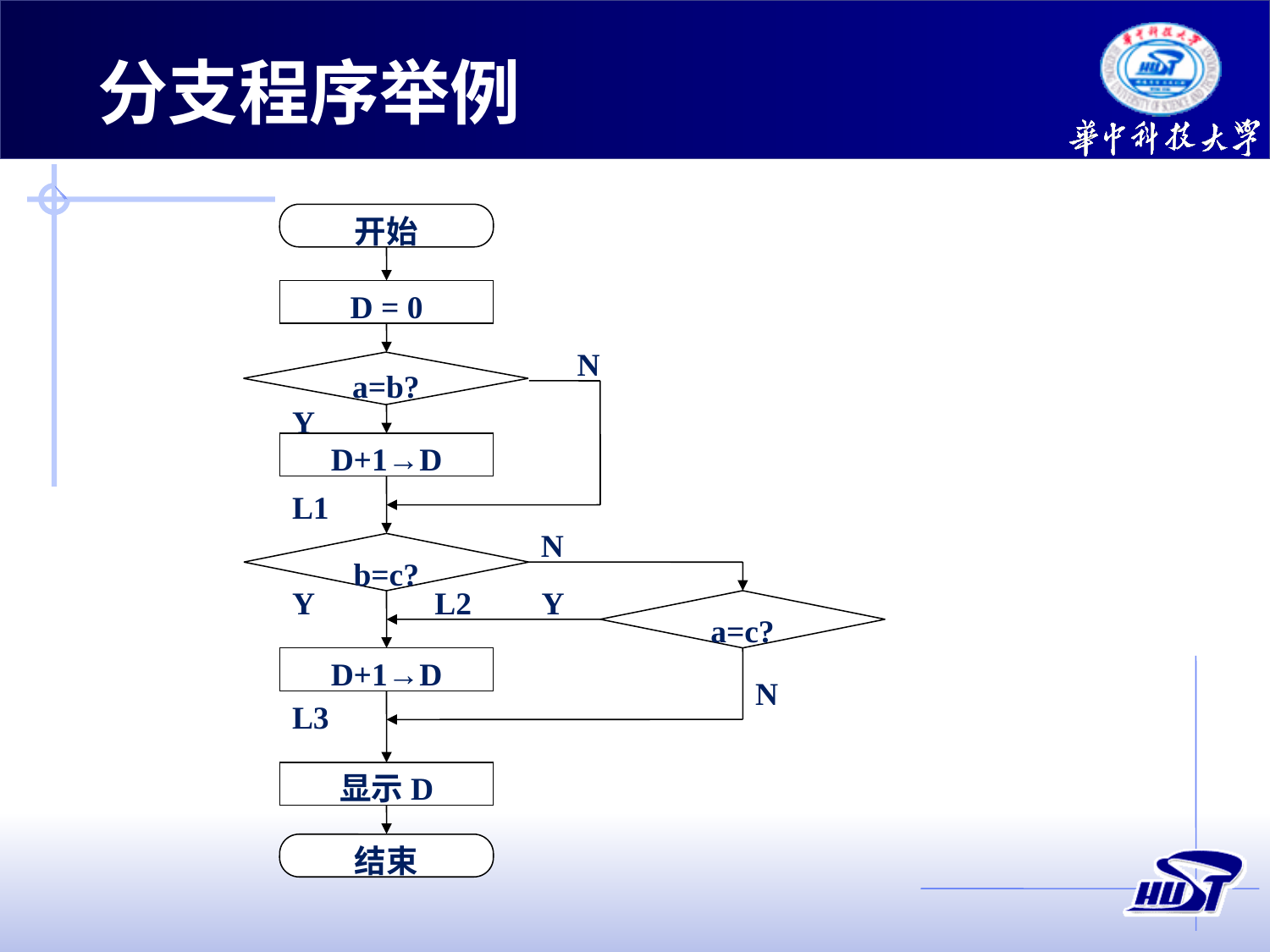

分支程序举例
开始

D = 0

N

a=b?

Y

D+1→D

L1

N

b=c?

Y

L2

Y

a=c?

D+1→D

N

L3

显示D

结束